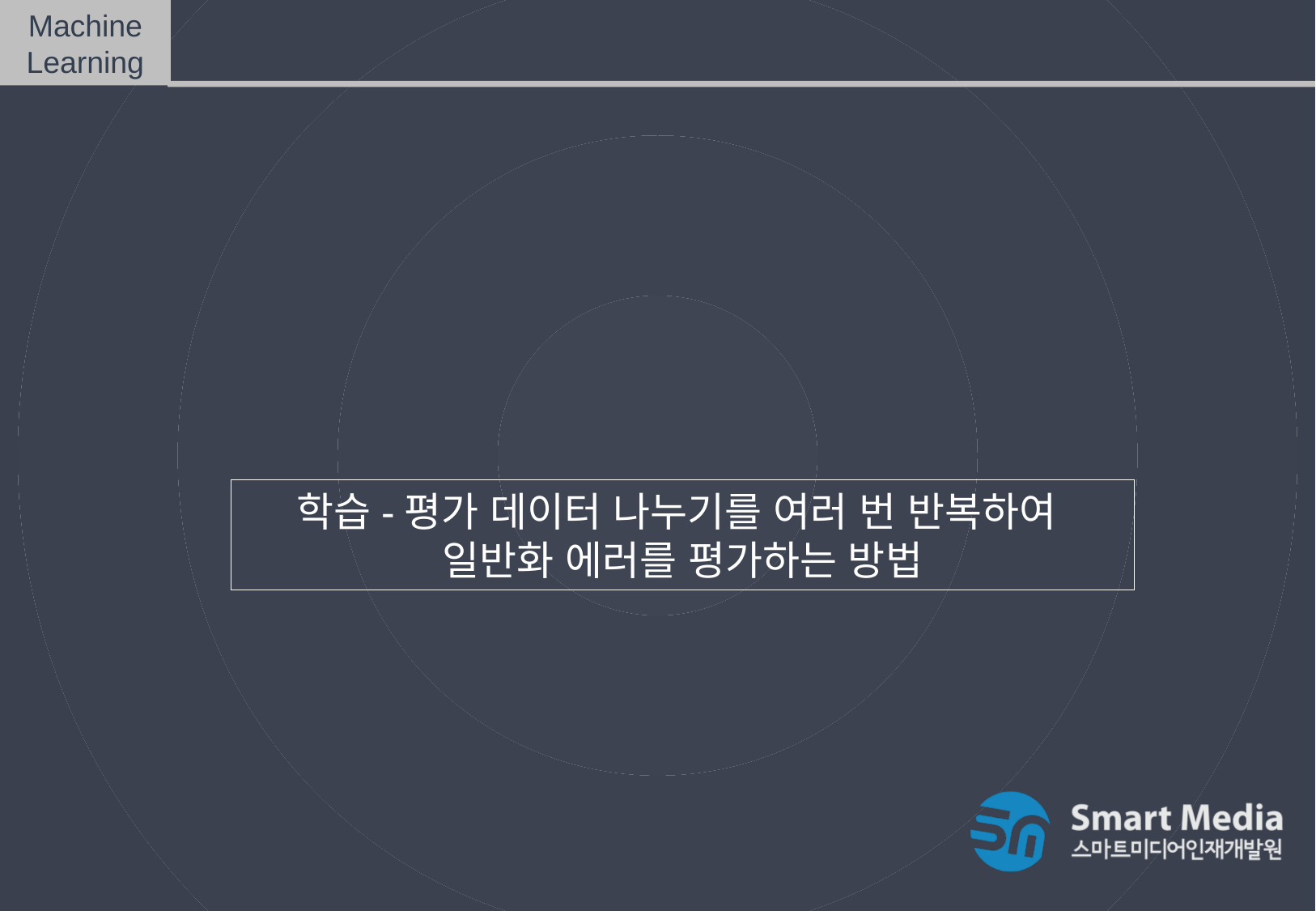

Machine Learning
Cross validation(교차검증)

Cross validation
(교차검증)
학습-평가 데이터 나누기를 여러 번 반복하여
일반화 에러를 평가하는 방법